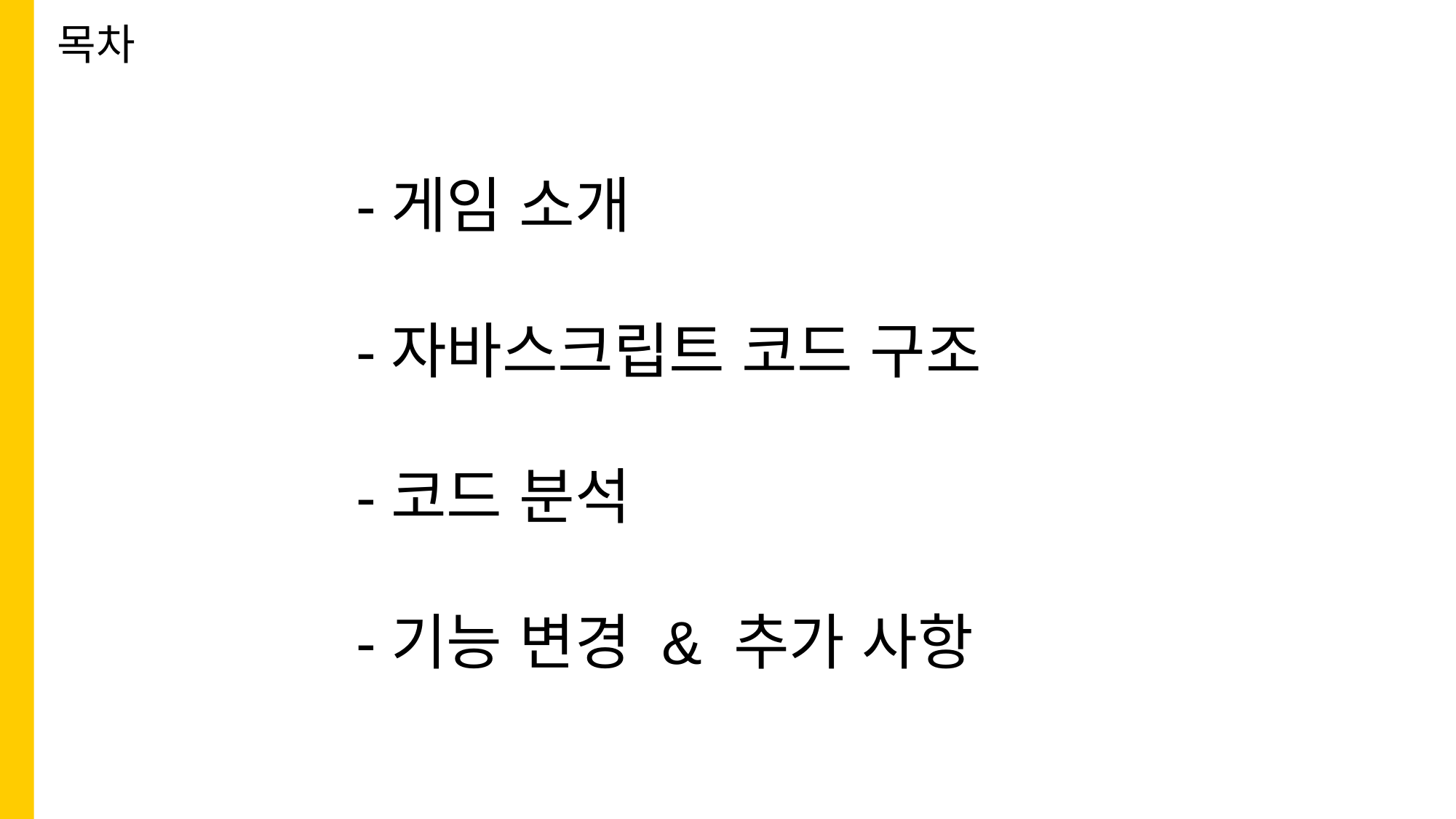

목차
-게임 소개

-자바스크립트 코드 구조

-코드 분석

-기능 변경 & 추가 사항